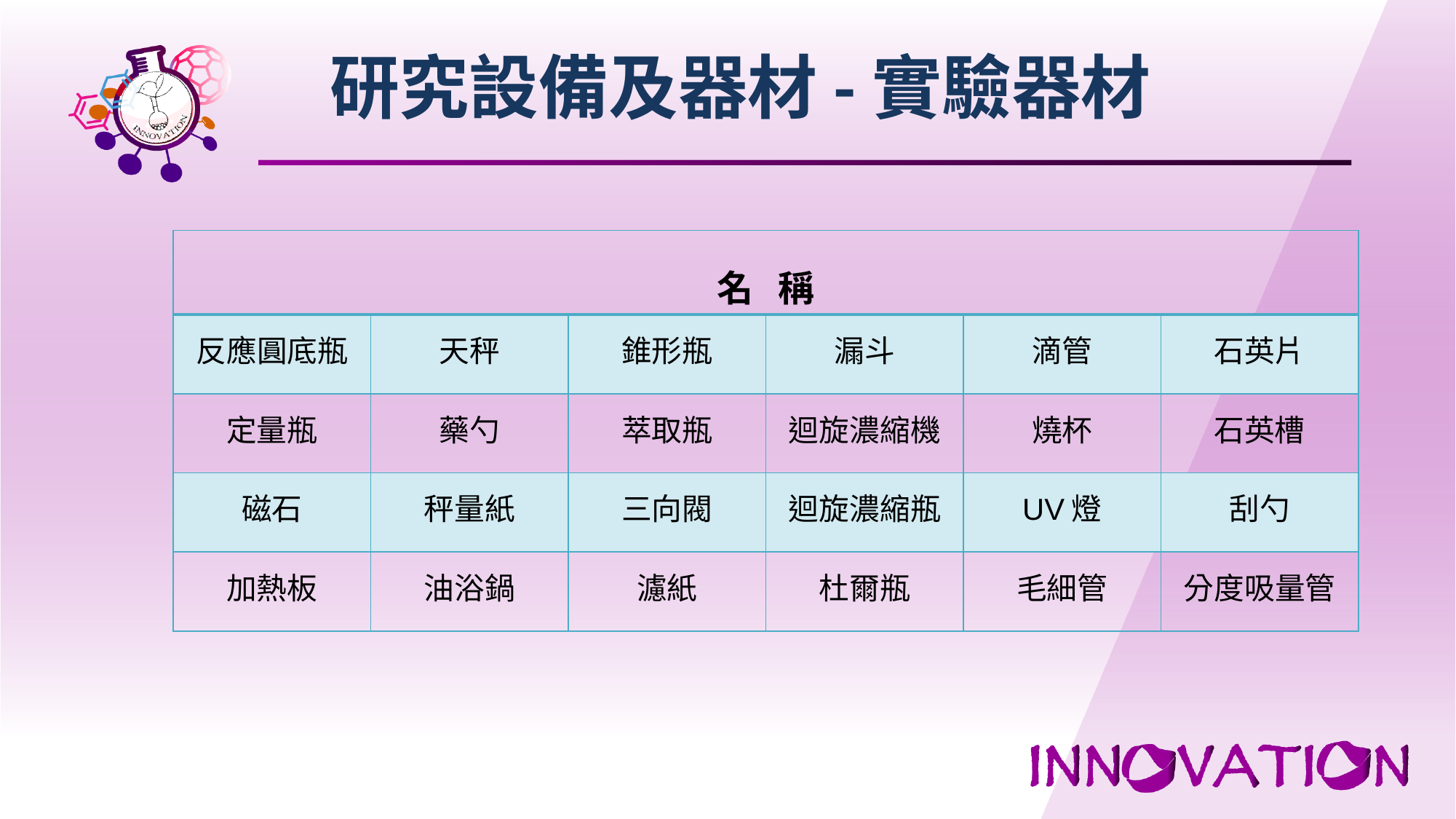

# 研究設備及器材-實驗器材
| 名 稱 |  |  |  |  |  |
| --- | --- | --- | --- | --- | --- |
| 反應圓底瓶 | 天秤 | 錐形瓶 | 漏斗 | 滴管 | 石英片 |
| 定量瓶 | 藥勺 | 萃取瓶 | 迴旋濃縮機 | 燒杯 | 石英槽 |
| 磁石 | 秤量紙 | 三向閥 | 迴旋濃縮瓶 | UV燈 | 刮勺 |
| 加熱板 | 油浴鍋 | 濾紙 | 杜爾瓶 | 毛細管 | 分度吸量管 |